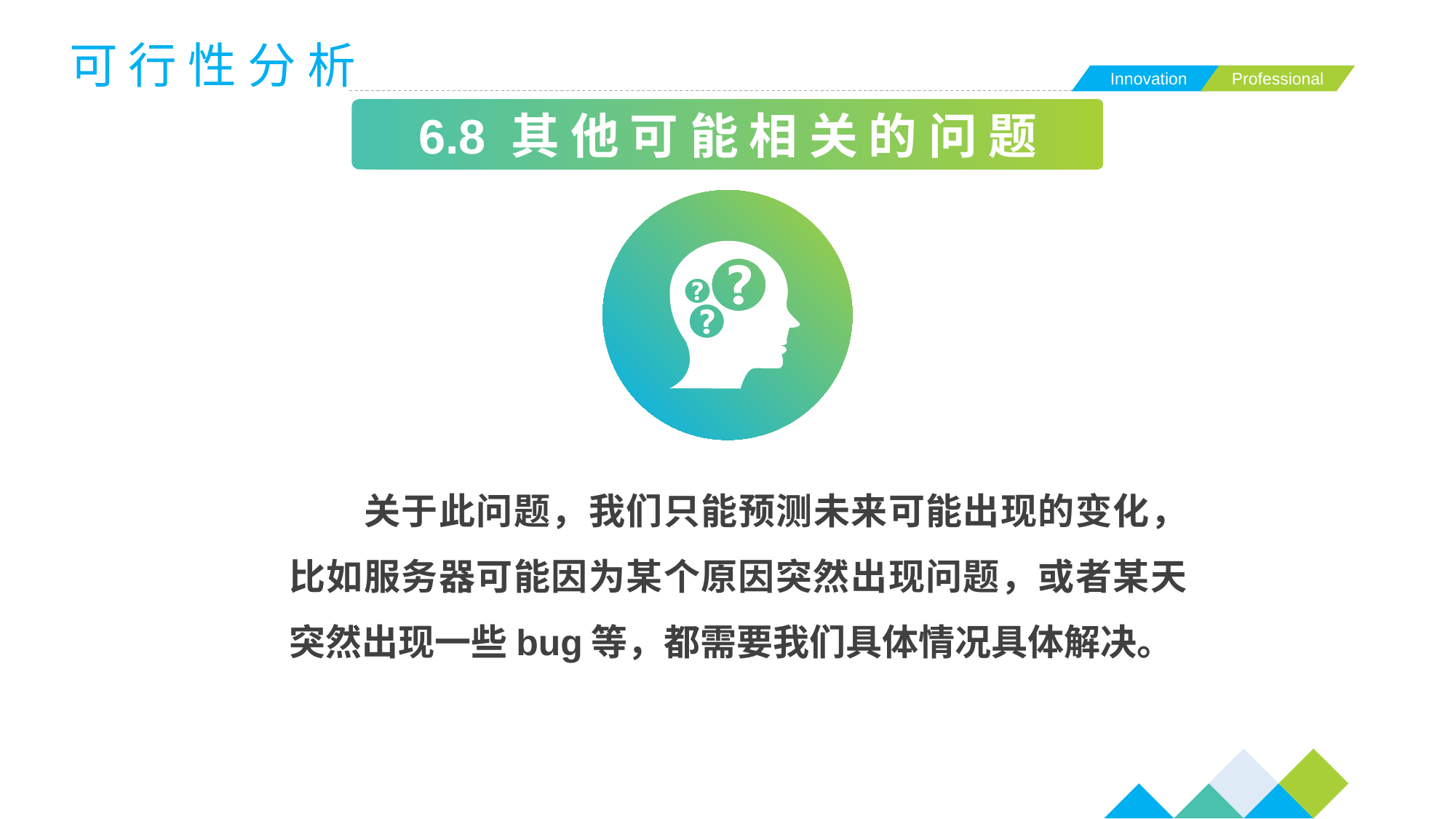

可 行 性 分 析
6.8 其 他 可 能 相 关 的 问 题

       关于此问题，我们只能预测未来可能出现的变化，比如服务器可能因为某个原因突然出现问题，或者某天突然出现一些bug等，都需要我们具体情况具体解决。